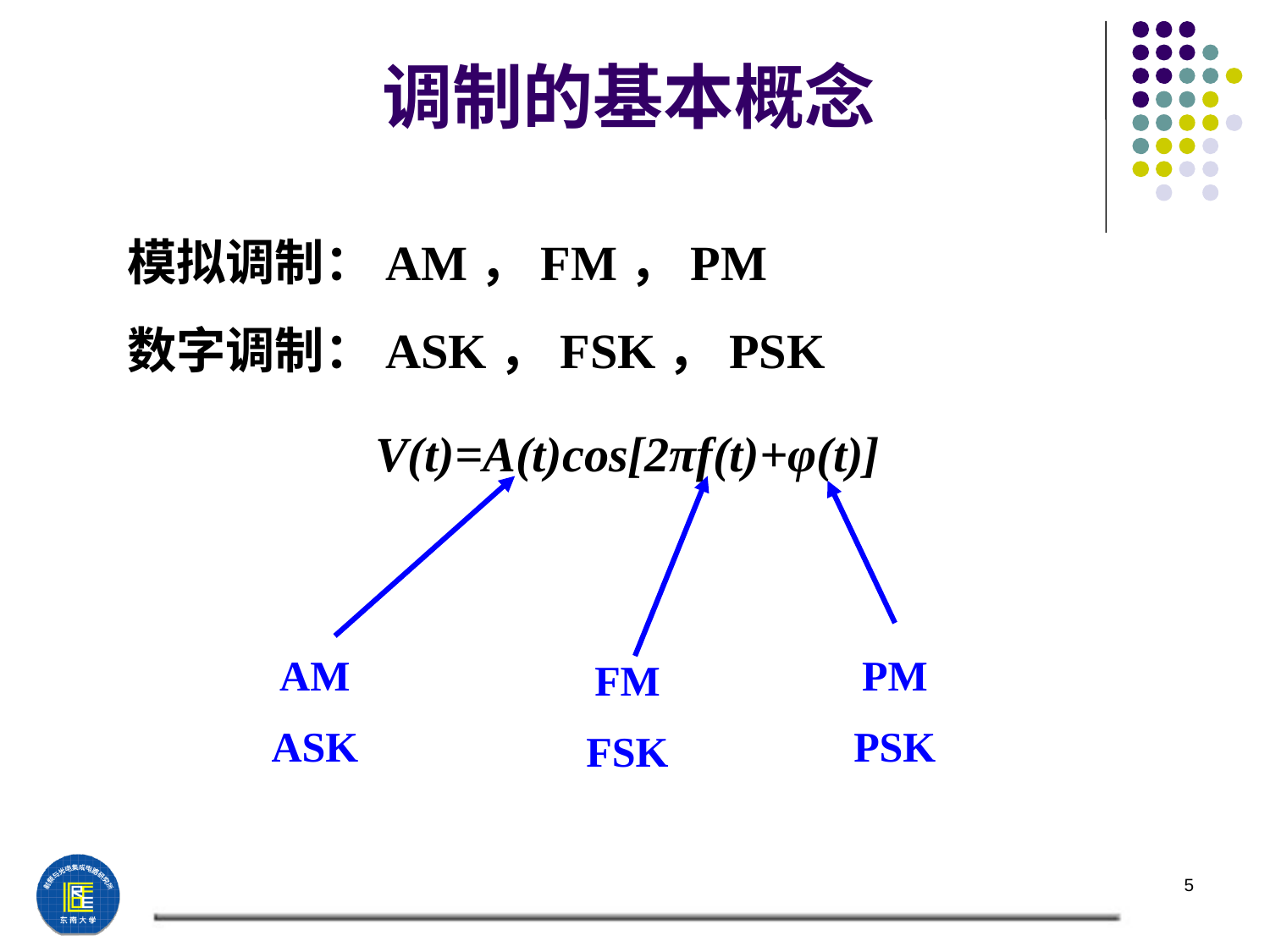

调制的基本概念
模拟调制：AM，FM，PM
数字调制：ASK，FSK，PSK
V(t)=A(t)cos[2πf(t)+φ(t)]
AM
ASK
PM
PSK
FM
FSK
5